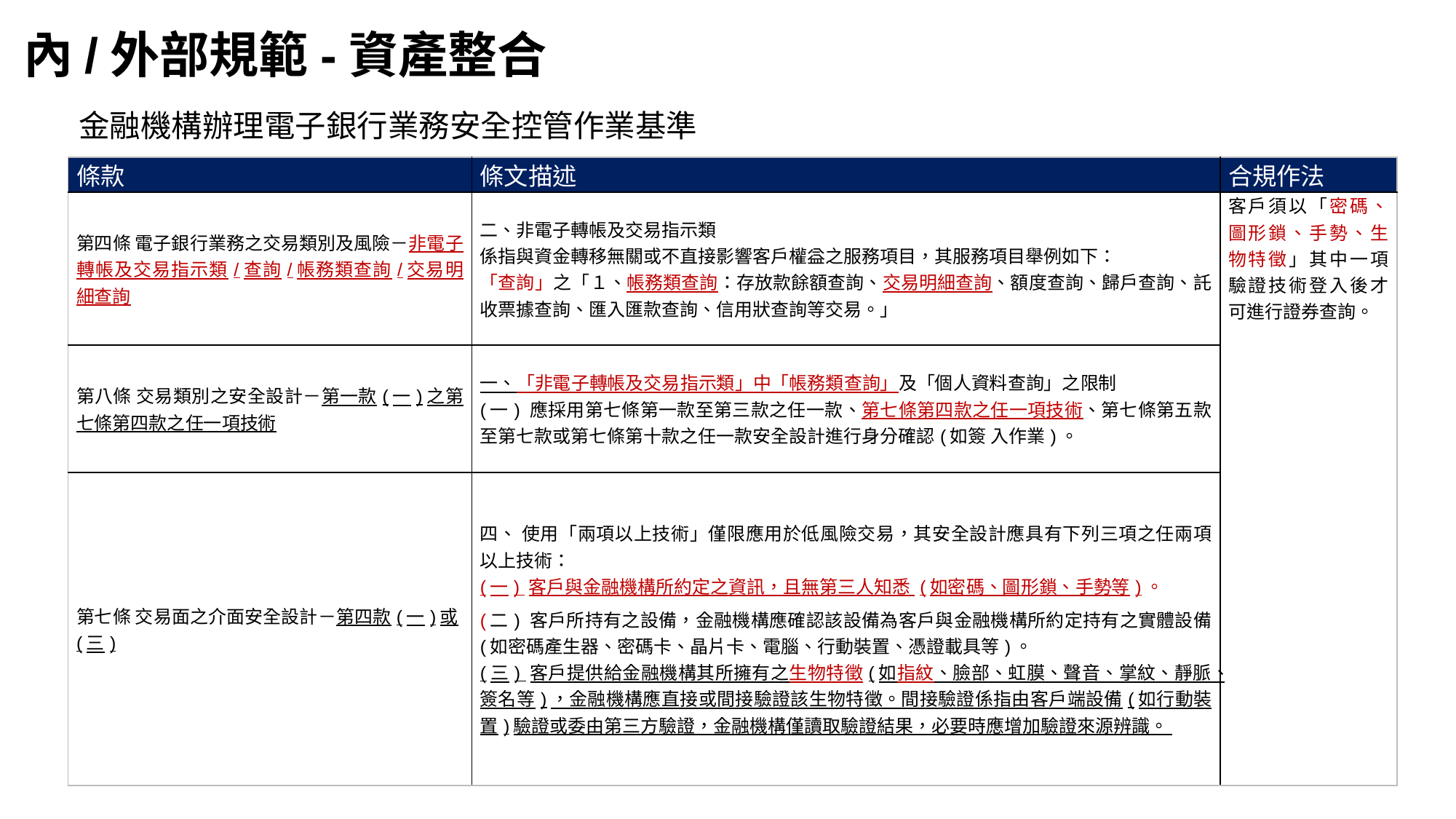

# 內/外部規範-資產整合
金融機構辦理電子銀行業務安全控管作業基準
| 條款 | 條文描述 | 合規作法 |
| --- | --- | --- |
| 第四條 電子銀行業務之交易類別及風險－非電子轉帳及交易指示類/查詢/帳務類查詢/交易明細查詢 | 二、非電子轉帳及交易指示類 係指與資金轉移無關或不直接影響客戶權益之服務項目，其服務項目舉例如下： 「查詢」之「１、帳務類查詢：存放款餘額查詢、交易明細查詢、額度查詢、歸戶查詢、託收票據查詢、匯入匯款查詢、信用狀查詢等交易。」 | 客戶須以「密碼、圖形鎖、手勢、生物特徵」其中一項驗證技術登入後才可進行證券查詢。 |
| 第八條 交易類別之安全設計－第一款(一)之第七條第四款之任一項技術 | 一、「非電子轉帳及交易指示類」中「帳務類查詢」及「個人資料查詢」之限制 (一) 應採用第七條第一款至第三款之任一款、第七條第四款之任一項技術、第七條第五款至第七款或第七條第十款之任一款安全設計進行身分確認(如簽 入作業)。 |  |
| 第七條 交易面之介面安全設計－第四款(一)或(三) | 四、 使用「兩項以上技術」僅限應用於低風險交易，其安全設計應具有下列三項之任兩項以上技術： (一) 客戶與金融機構所約定之資訊，且無第三人知悉 (如密碼、圖形鎖、手勢等)。 (二) 客戶所持有之設備，金融機構應確認該設備為客戶與金融機構所約定持有之實體設備 (如密碼產生器、密碼卡、晶片卡、電腦、行動裝置、憑證載具等)。 (三) 客戶提供給金融機構其所擁有之生物特徵(如指紋、臉部、虹膜、聲音、掌紋、靜脈、簽名等)，金融機構應直接或間接驗證該生物特徵。間接驗證係指由客戶端設備(如行動裝置)驗證或委由第三方驗證，金融機構僅讀取驗證結果，必要時應增加驗證來源辨識。 |  |